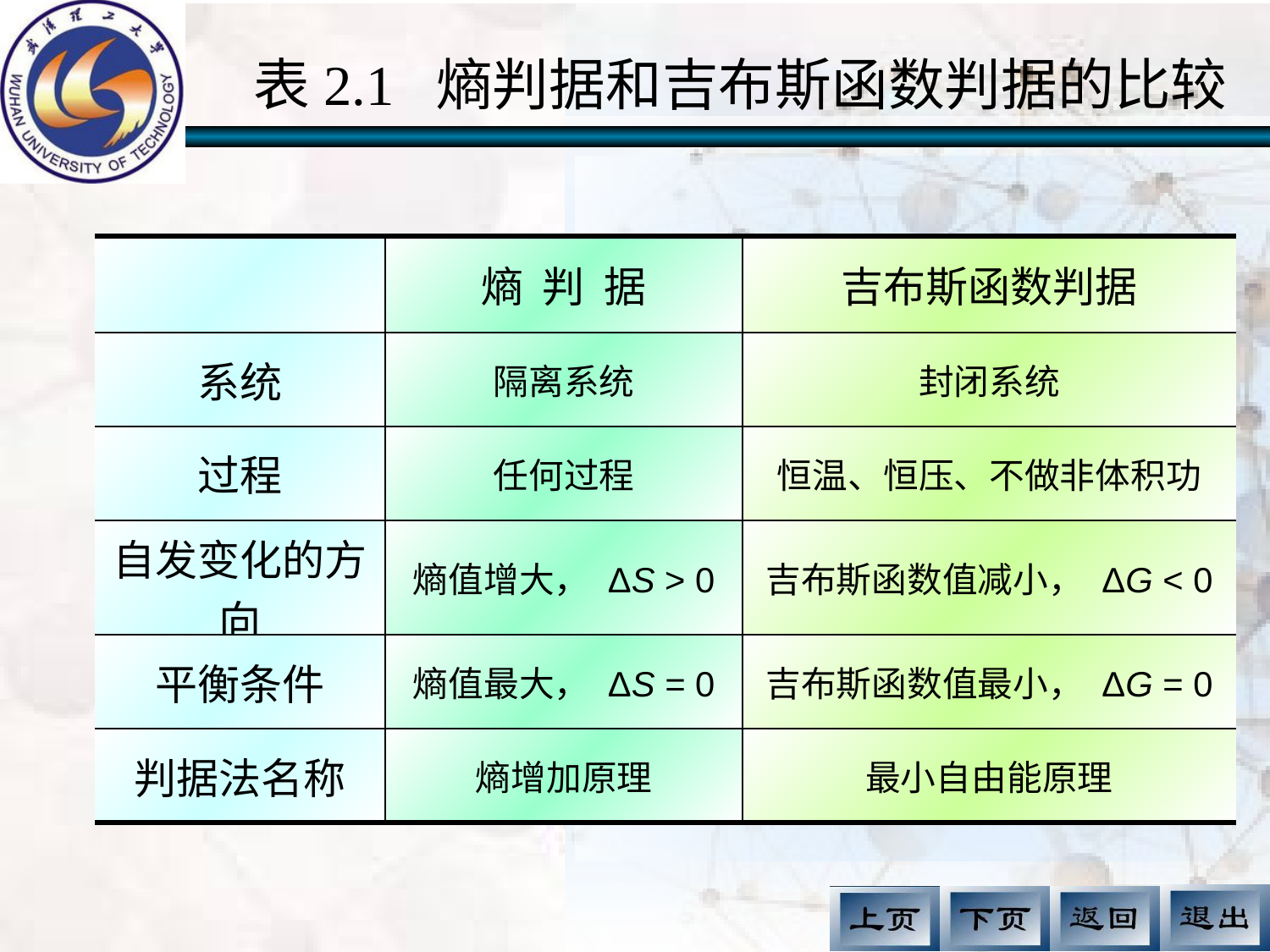

表2.1  熵判据和吉布斯函数判据的比较
|  | 熵 判 据 | 吉布斯函数判据 |
| --- | --- | --- |
| 系统 | 隔离系统 | 封闭系统 |
| 过程 | 任何过程 | 恒温、恒压、不做非体积功 |
| 自发变化的方向 | 熵值增大， ΔS > 0 | 吉布斯函数值减小， ΔG < 0 |
| 平衡条件 | 熵值最大， ΔS = 0 | 吉布斯函数值最小， ΔG = 0 |
| 判据法名称 | 熵增加原理 | 最小自由能原理 |